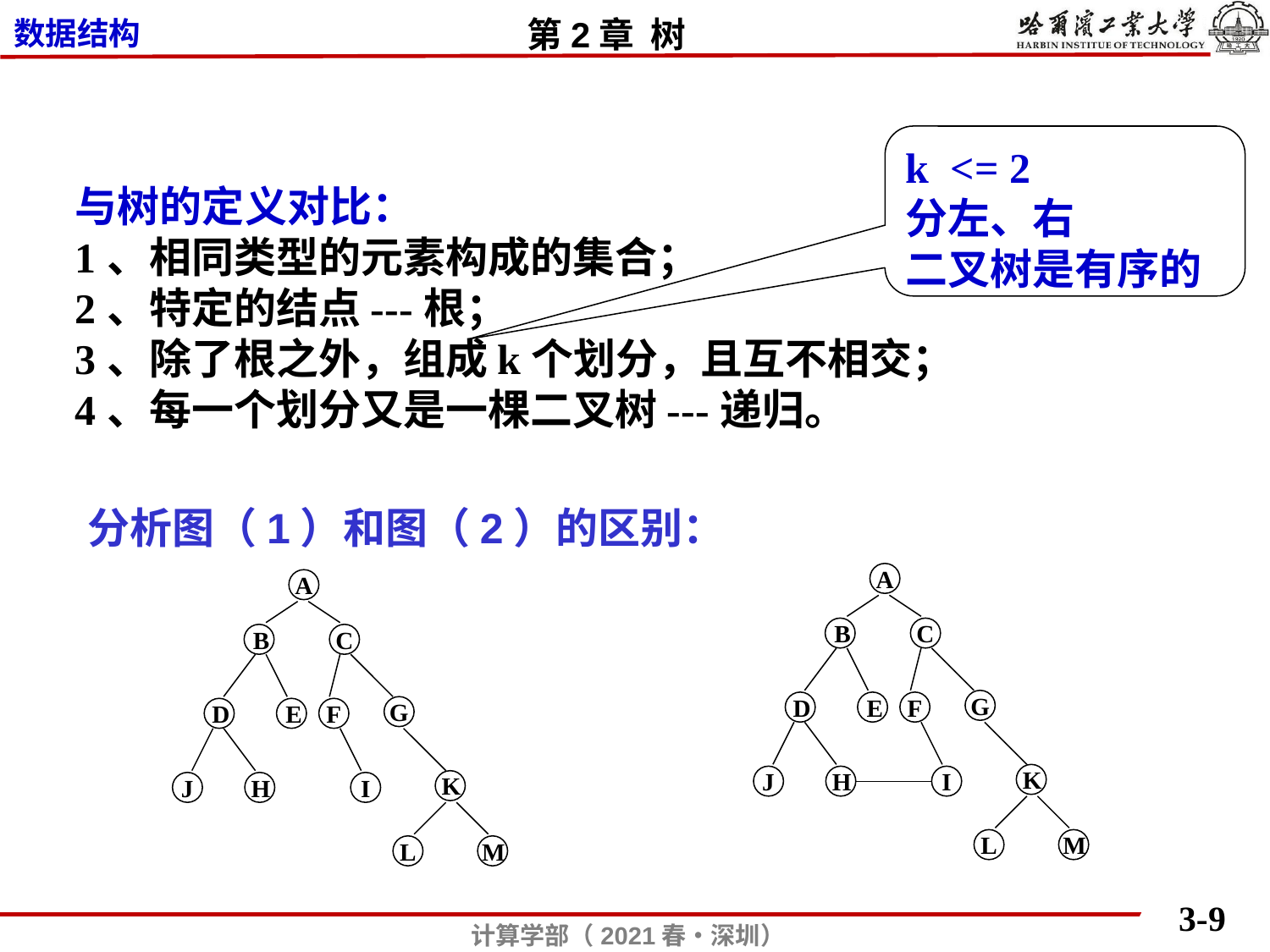

k  <= 2
分左、右
二叉树是有序的
与树的定义对比：
1、相同类型的元素构成的集合；
2、特定的结点---根；
3、除了根之外，组成k个划分，且互不相交；
4、每一个划分又是一棵二叉树---递归。
分析图（1）和图（2）的区别：
A

B
C

G
D
E
F

K
J
H
I

L
M
A

B
C

G
D
E
F

K
J
H
I

L
M